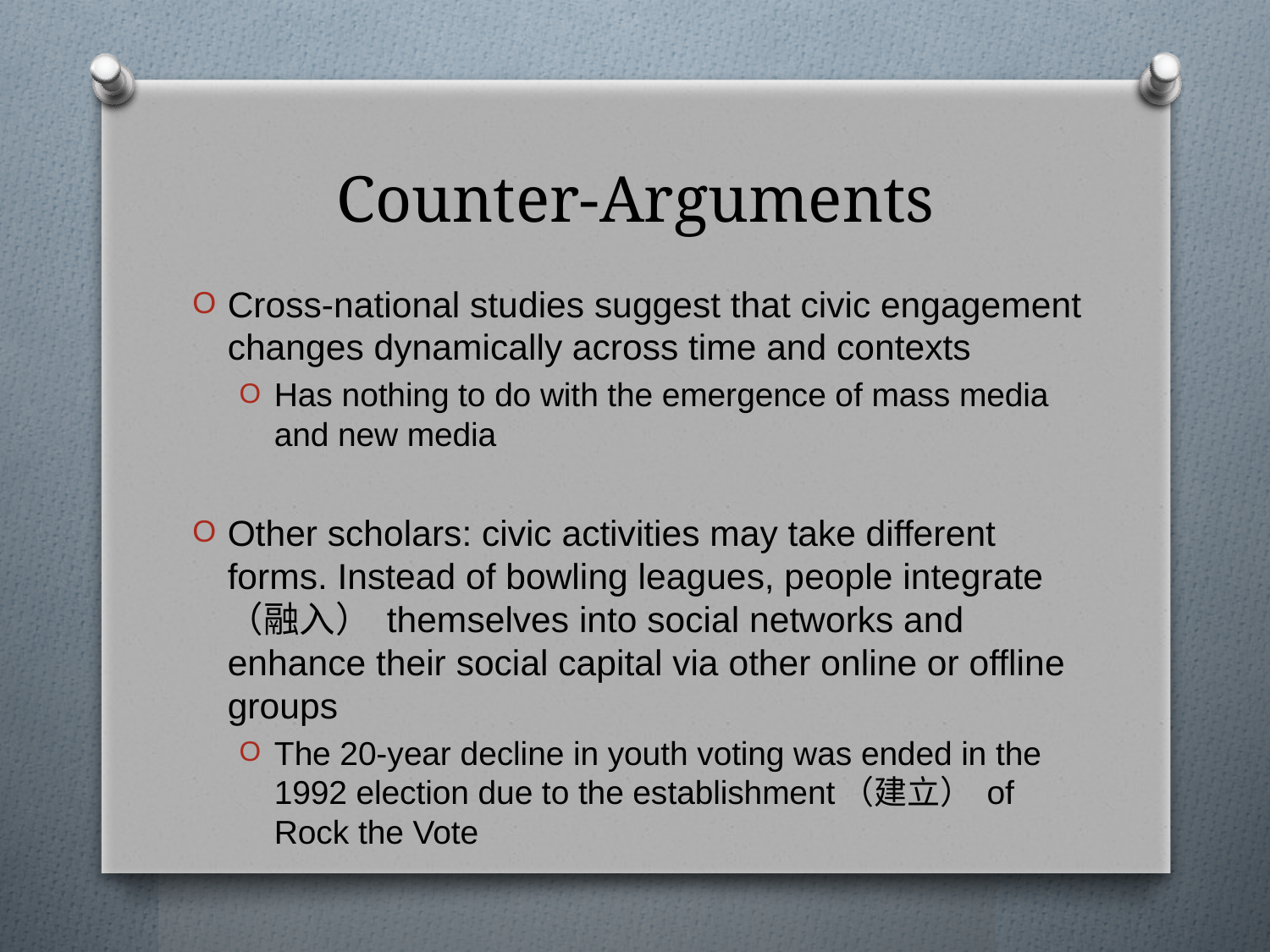

# Counter-Arguments
Cross-national studies suggest that civic engagement changes dynamically across time and contexts
Has nothing to do with the emergence of mass media and new media

Other scholars: civic activities may take different forms. Instead of bowling leagues, people integrate（融入） themselves into social networks and enhance their social capital via other online or offline groups
The 20-year decline in youth voting was ended in the 1992 election due to the establishment（建立） of Rock the Vote